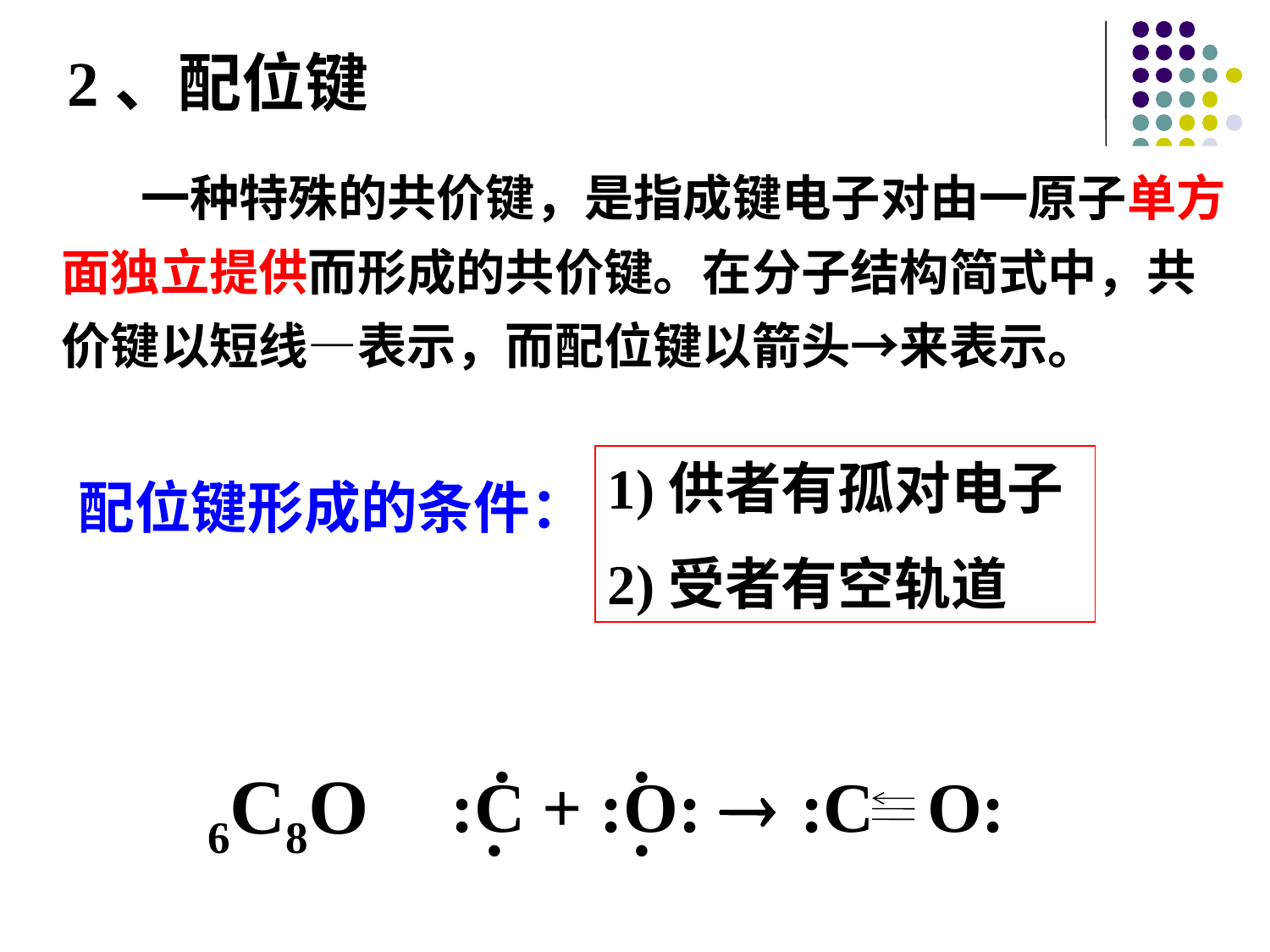

2、配位键
      一种特殊的共价键，是指成键电子对由一原子单方面独立提供而形成的共价键。在分子结构简式中，共价键以短线—表示，而配位键以箭头→来表示。
1)供者有孤对电子
2)受者有空轨道
配位键形成的条件：
·
·
:C + :O: →
·
·
6C8O
:C
O: